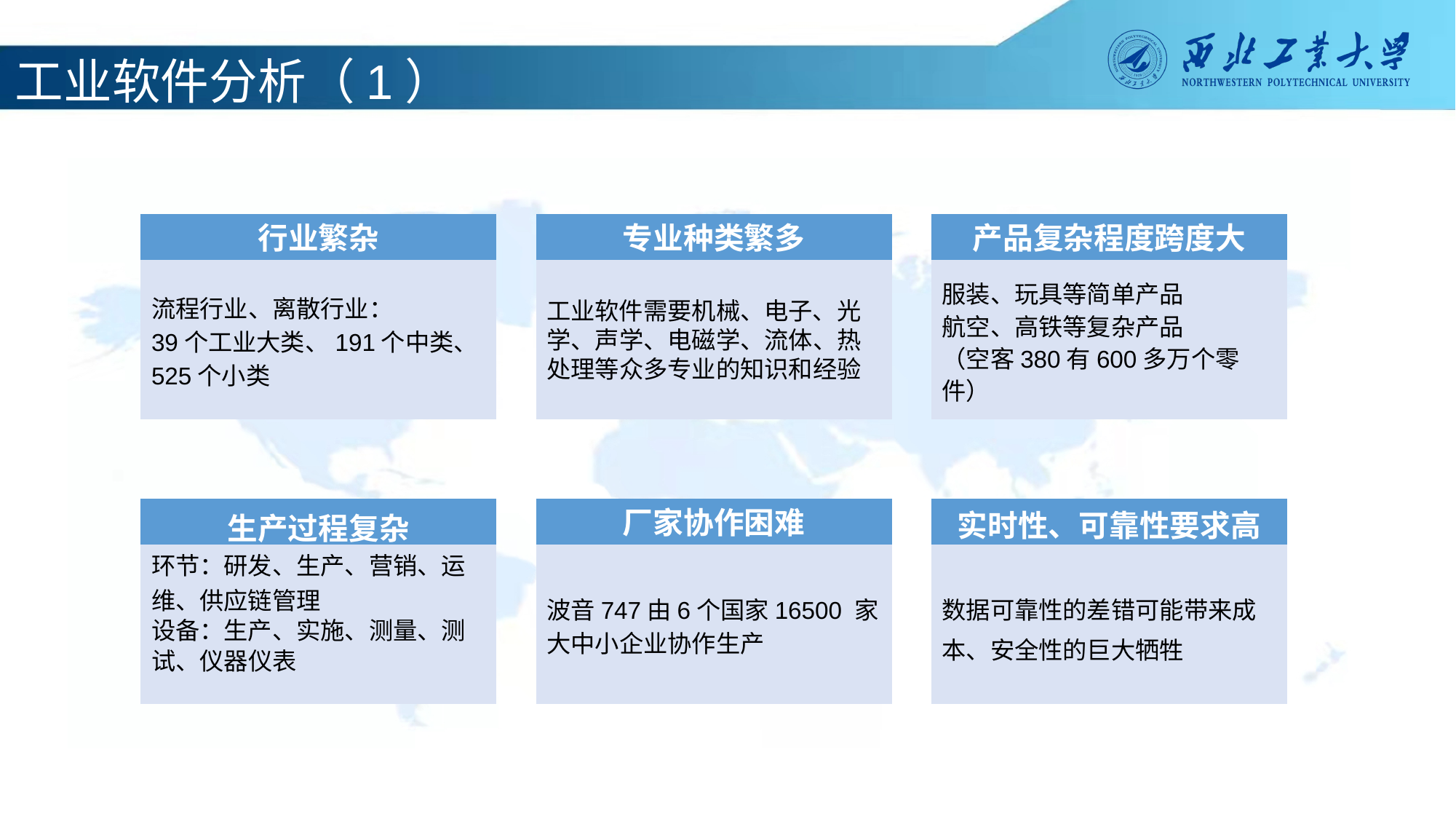

工业软件分析（1）
行业繁杂
专业种类繁多
产品复杂程度跨度大
流程行业、离散行业：
39个工业大类、191个中类、525个小类
工业软件需要机械、电子、光学、声学、电磁学、流体、热处理等众多专业的知识和经验
服装、玩具等简单产品
航空、高铁等复杂产品
（空客380有600多万个零件）

生产过程复杂
厂家协作困难
实时性、可靠性要求高
环节：研发、生产、营销、运维、供应链管理
设备：生产、实施、测量、测试、仪器仪表

波音747由6个国家16500 家大中小企业协作生产
数据可靠性的差错可能带来成本、安全性的巨大牺牲